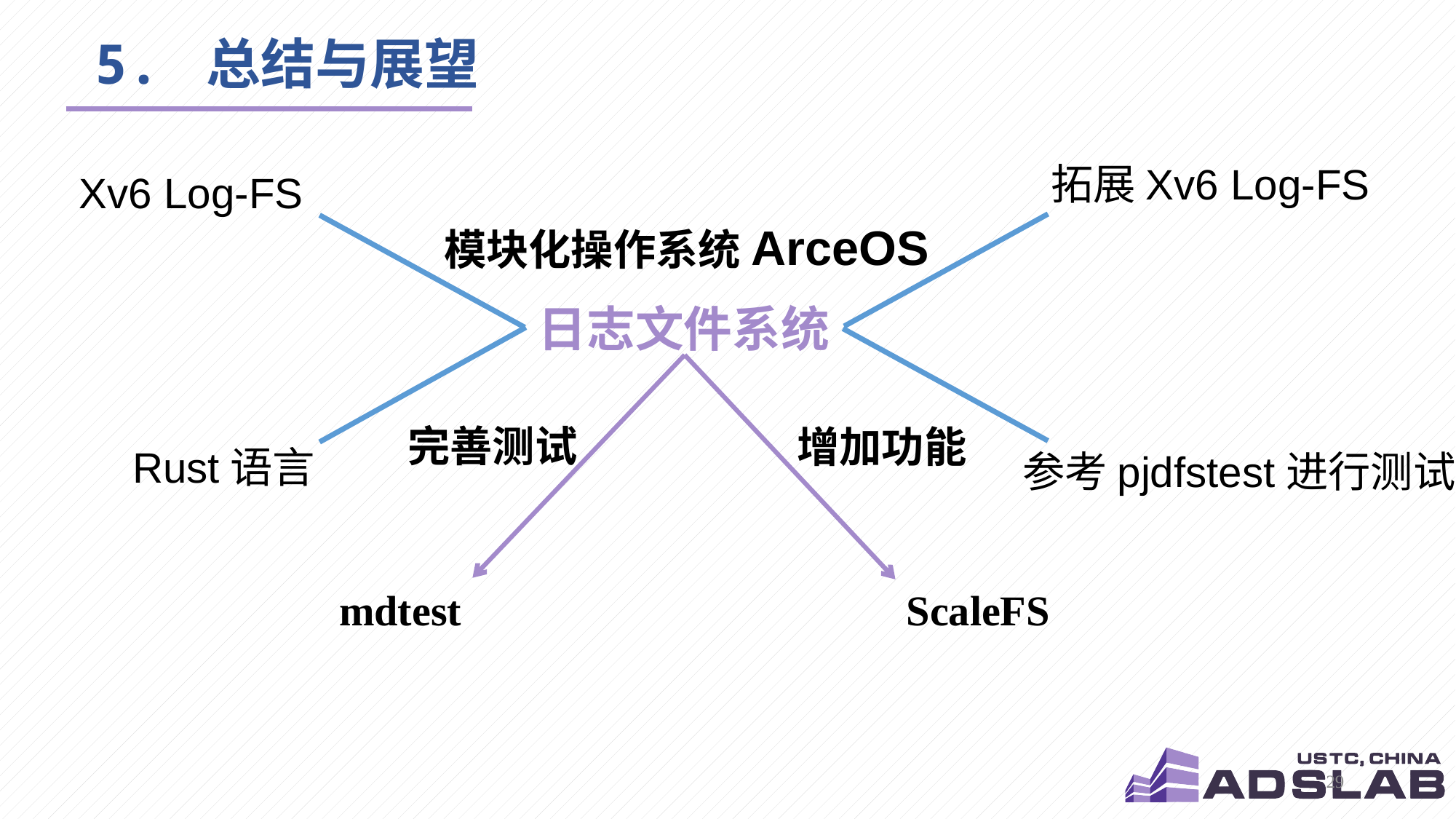

# 5. 总结与展望

拓展Xv6 Log-FS
Xv6 Log-FS
模块化操作系统ArceOS
日志文件系统
完善测试
增加功能
Rust语言
参考pjdfstest进行测试
mdtest
ScaleFS